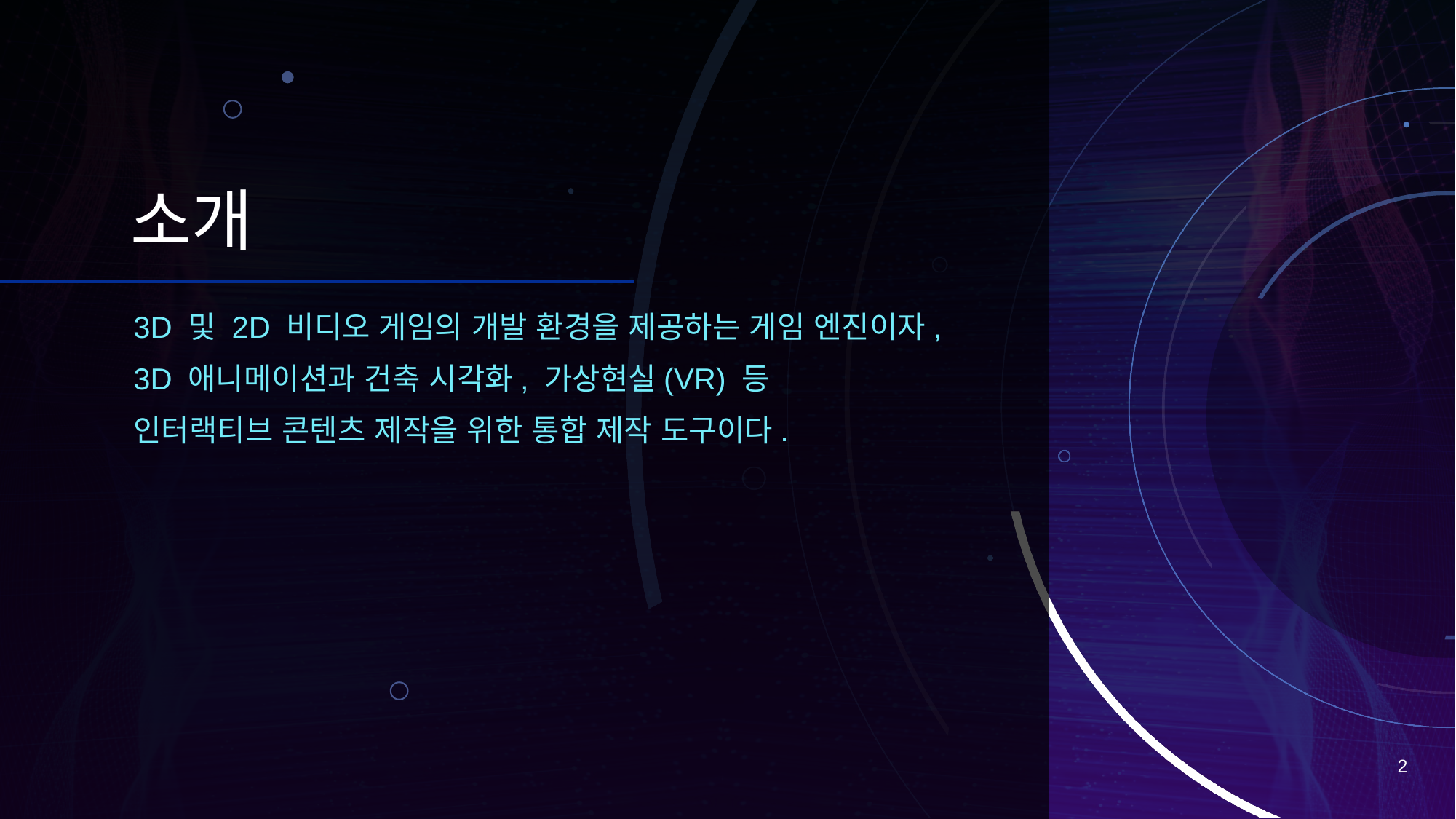

# 소개
3D 및 2D 비디오 게임의 개발 환경을 제공하는 게임 엔진이자,
3D 애니메이션과 건축 시각화, 가상현실(VR) 등
인터랙티브 콘텐츠 제작을 위한 통합 제작 도구이다.
2